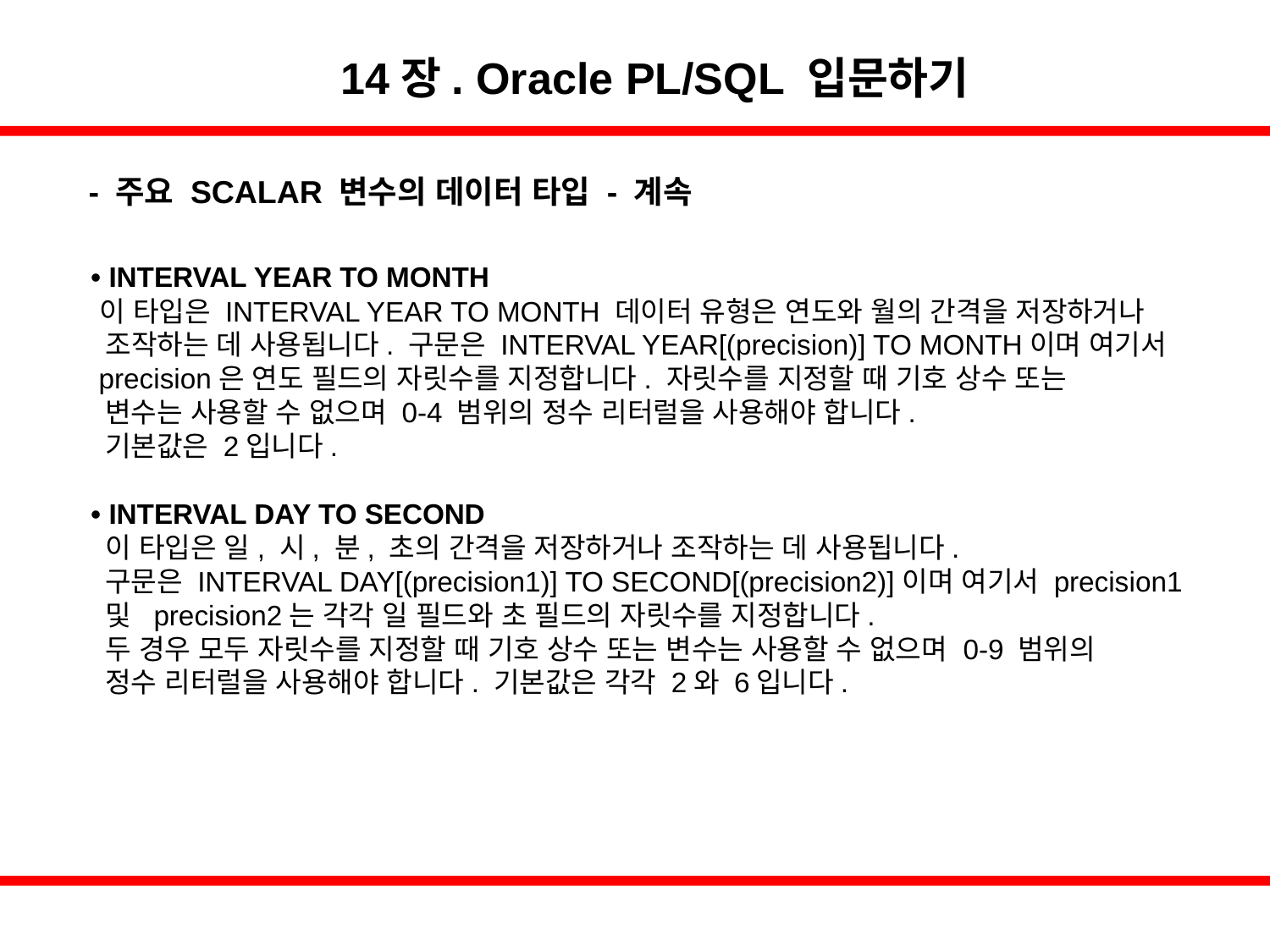

14장. Oracle PL/SQL 입문하기

- 주요 SCALAR 변수의 데이터 타입 - 계속
   • INTERVAL YEAR TO MONTH
    이 타입은 INTERVAL YEAR TO MONTH 데이터 유형은 연도와 월의 간격을 저장하거나
    조작하는 데 사용됩니다. 구문은 INTERVAL YEAR[(precision)] TO MONTH이며 여기서
    precision은 연도 필드의 자릿수를 지정합니다. 자릿수를 지정할 때 기호 상수 또는
    변수는 사용할 수 없으며 0-4 범위의 정수 리터럴을 사용해야 합니다.
    기본값은 2입니다.

   • INTERVAL DAY TO SECOND
    이 타입은 일, 시, 분, 초의 간격을 저장하거나 조작하는 데 사용됩니다.
    구문은 INTERVAL DAY[(precision1)] TO SECOND[(precision2)]이며 여기서 precision1
    및  precision2는 각각 일 필드와 초 필드의 자릿수를 지정합니다.
    두 경우 모두 자릿수를 지정할 때 기호 상수 또는 변수는 사용할 수 없으며 0-9 범위의
    정수 리터럴을 사용해야 합니다. 기본값은 각각 2와 6입니다.